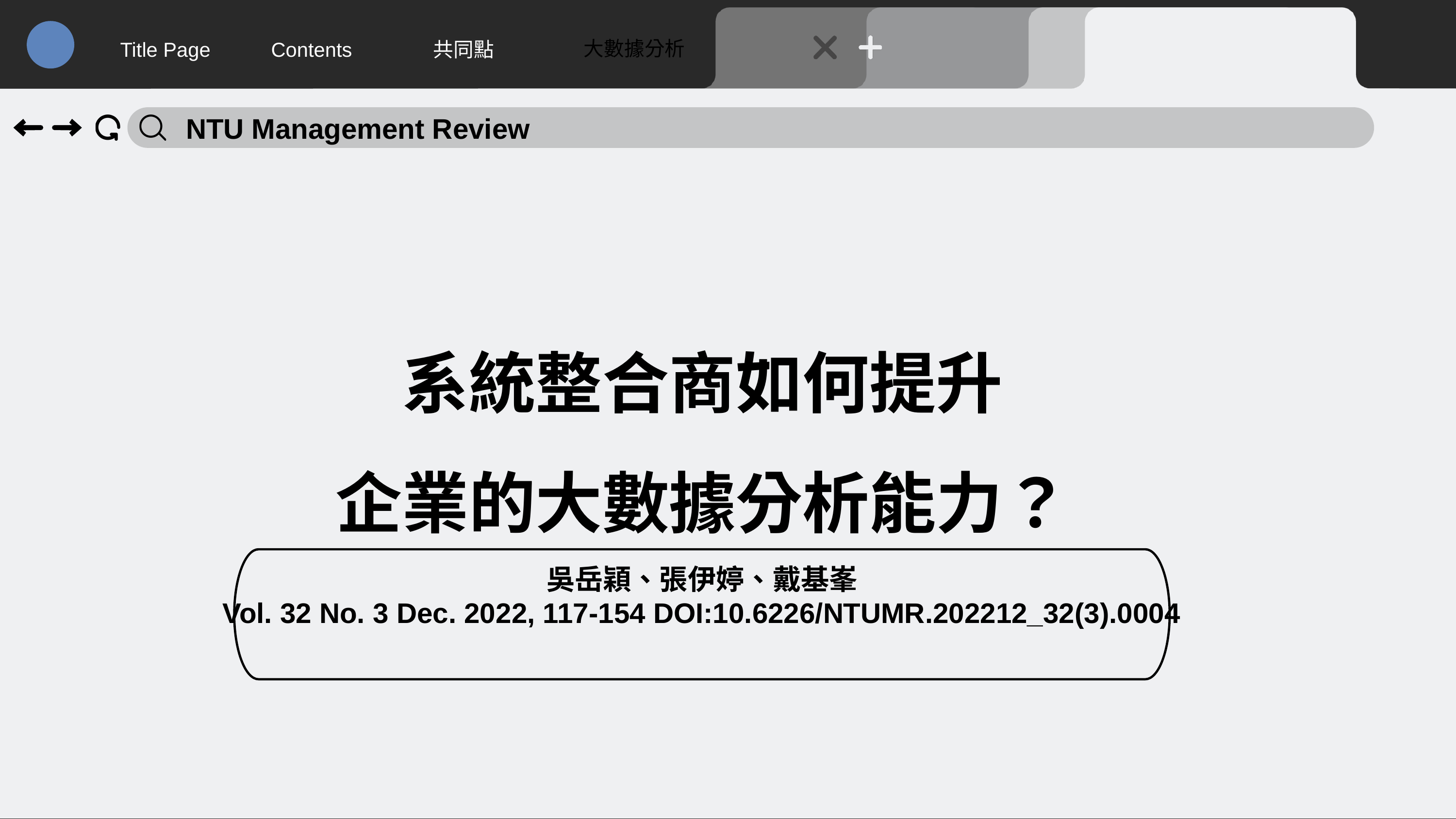

大數據分析
Title Page
Contents
共同點

NTU Management Review
系統整合商如何提升
企業的大數據分析能力？

吳岳穎、張伊婷、戴基峯
Vol. 32 No. 3 Dec. 2022, 117-154 DOI:10.6226/NTUMR.202212_32(3).0004
7